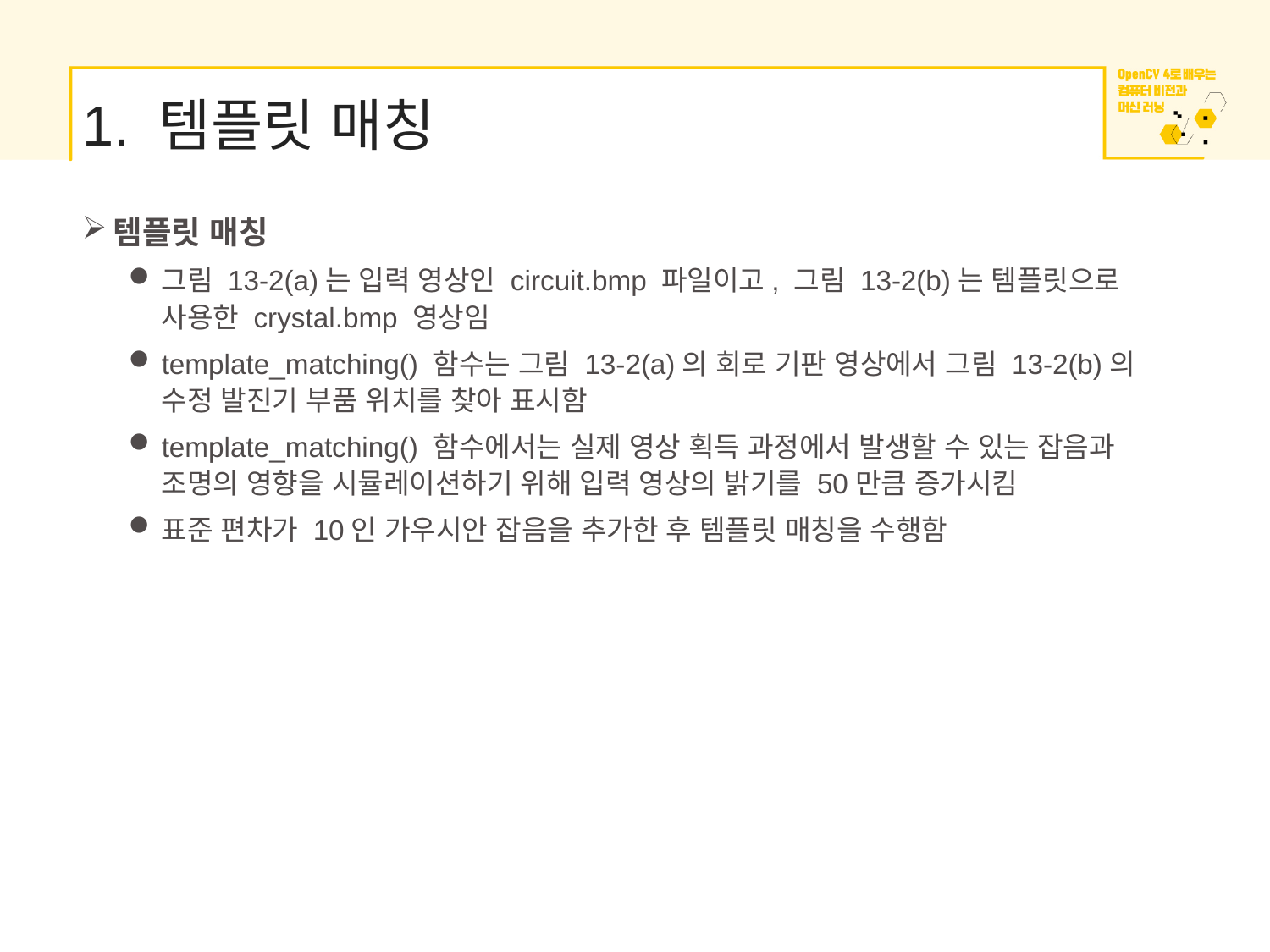

# 1. 템플릿 매칭
템플릿 매칭
그림 13-2(a)는 입력 영상인 circuit.bmp 파일이고, 그림 13-2(b)는 템플릿으로 사용한 crystal.bmp 영상임
template_matching() 함수는 그림 13-2(a)의 회로 기판 영상에서 그림 13-2(b)의 수정 발진기 부품 위치를 찾아 표시함
template_matching() 함수에서는 실제 영상 획득 과정에서 발생할 수 있는 잡음과 조명의 영향을 시뮬레이션하기 위해 입력 영상의 밝기를 50만큼 증가시킴
표준 편차가 10인 가우시안 잡음을 추가한 후 템플릿 매칭을 수행함